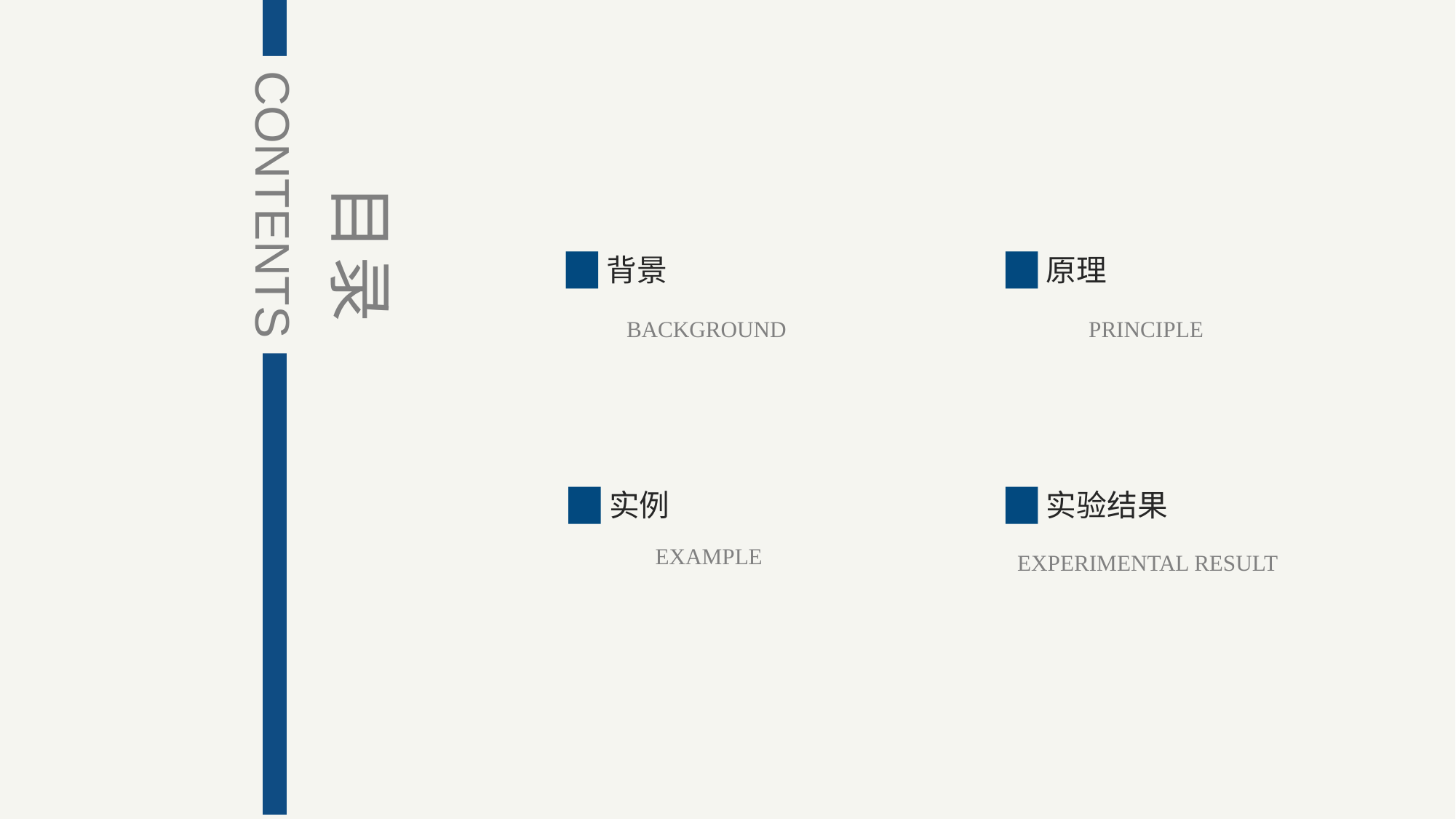

CONTENTS
目录
背景
原理

BACKGROUND
PRINCIPLE
实例
实验结果

EXAMPLE
EXPERIMENTAL RESULT